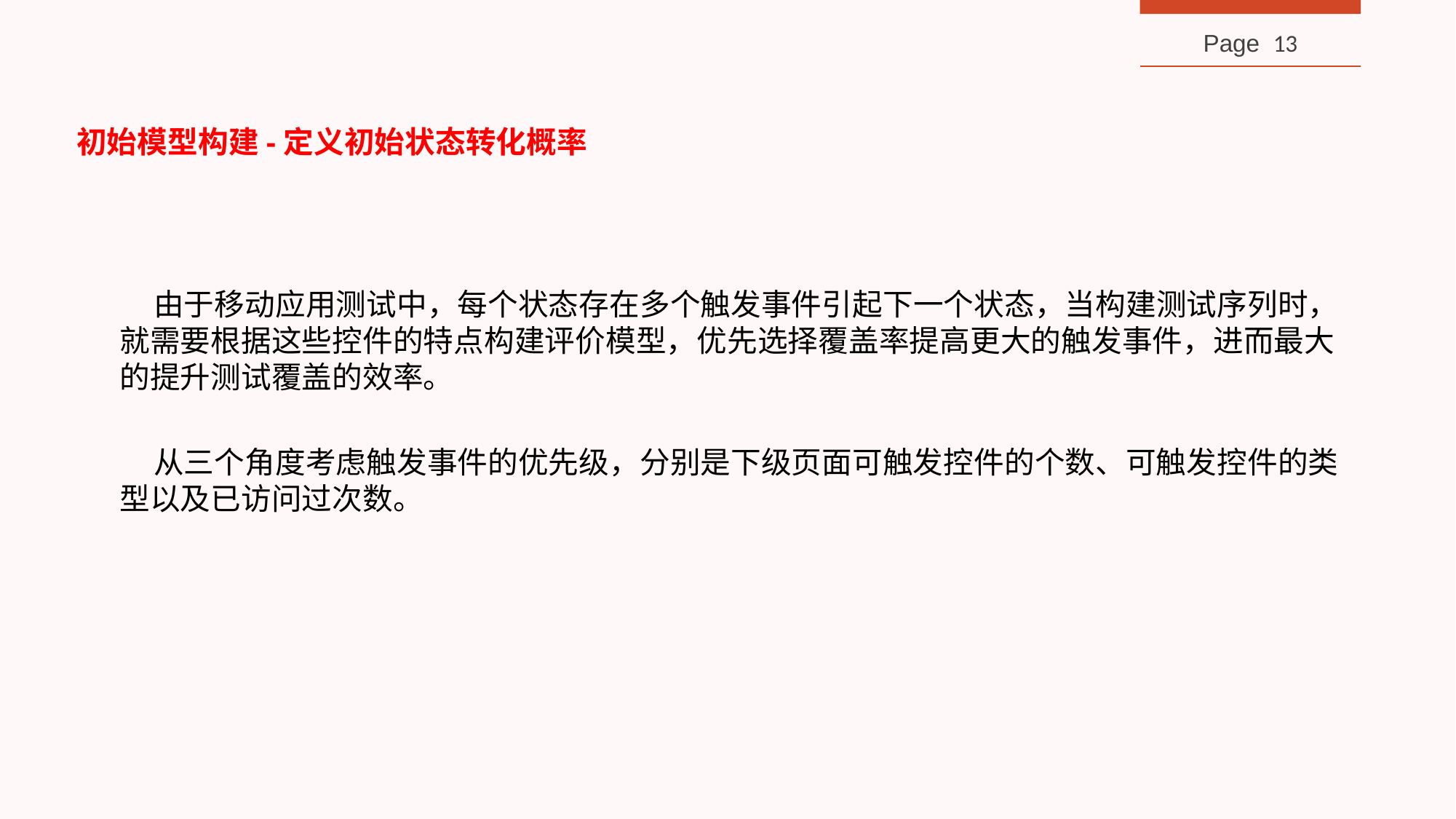

初始模型构建-定义初始状态转化概率

    由于移动应用测试中，每个状态存在多个触发事件引起下一个状态，当构建测试序列时，就需要根据这些控件的特点构建评价模型，优先选择覆盖率提高更大的触发事件，进而最大的提升测试覆盖的效率。

    从三个角度考虑触发事件的优先级，分别是下级页面可触发控件的个数、可触发控件的类型以及已访问过次数。